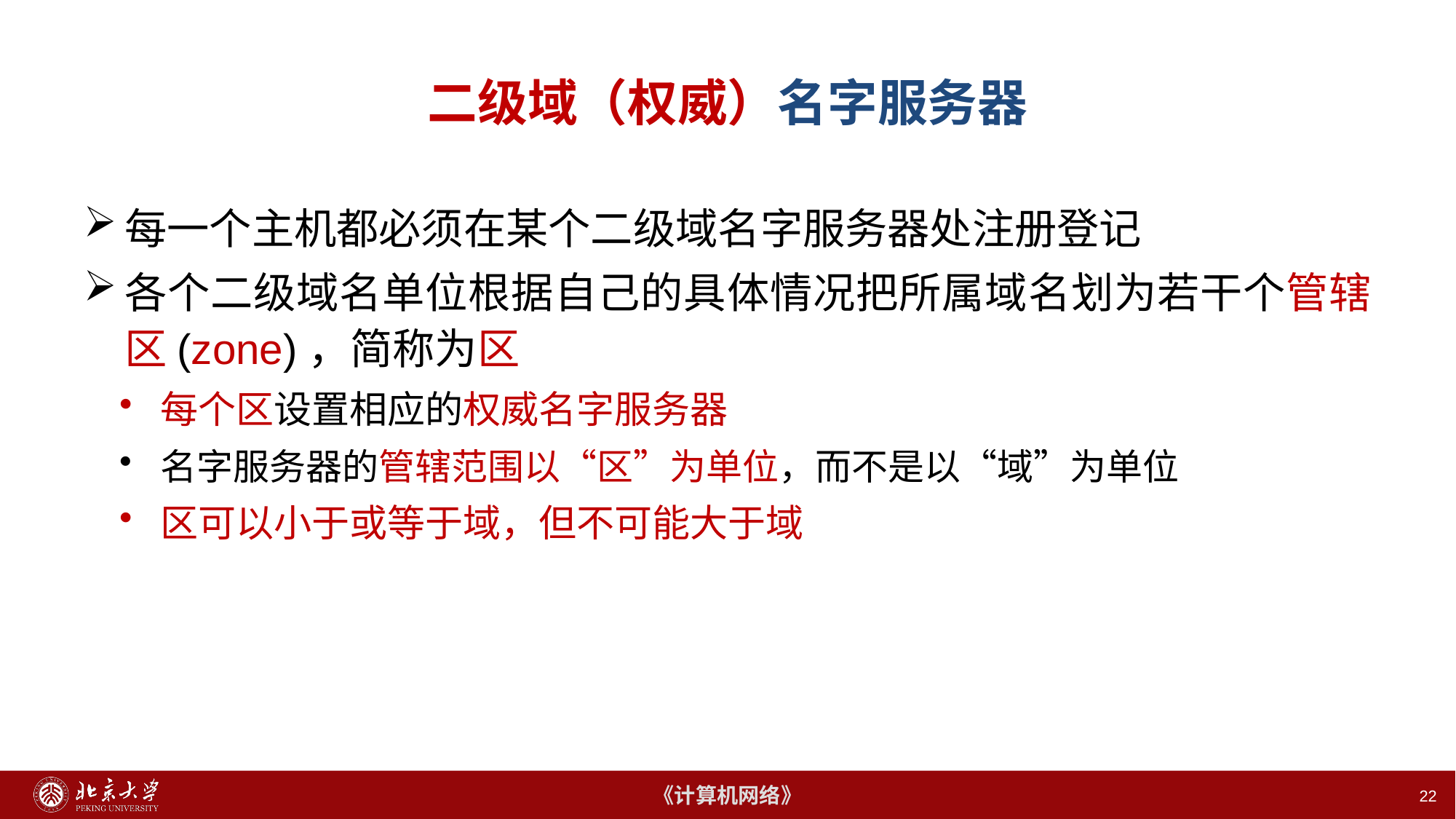

# 二级域（权威）名字服务器
每一个主机都必须在某个二级域名字服务器处注册登记
各个二级域名单位根据自己的具体情况把所属域名划为若干个管辖区(zone)，简称为区
每个区设置相应的权威名字服务器
名字服务器的管辖范围以“区”为单位，而不是以“域”为单位
区可以小于或等于域，但不可能大于域

22